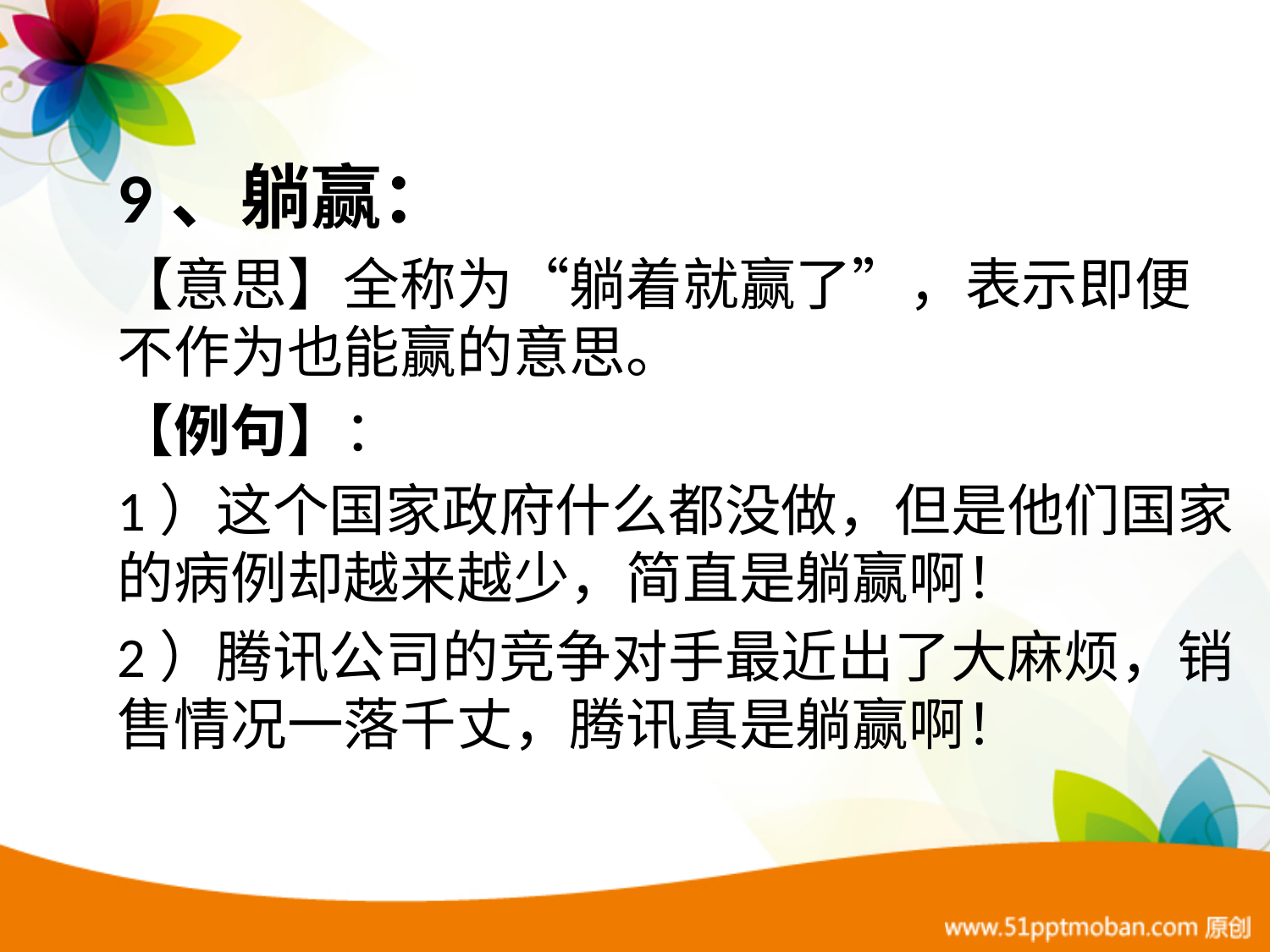

9、躺赢：
【意思】全称为“躺着就赢了”，表示即便不作为也能赢的意思。
【例句】：
1）这个国家政府什么都没做，但是他们国家的病例却越来越少，简直是躺赢啊！
2）腾讯公司的竞争对手最近出了大麻烦，销售情况一落千丈，腾讯真是躺赢啊！